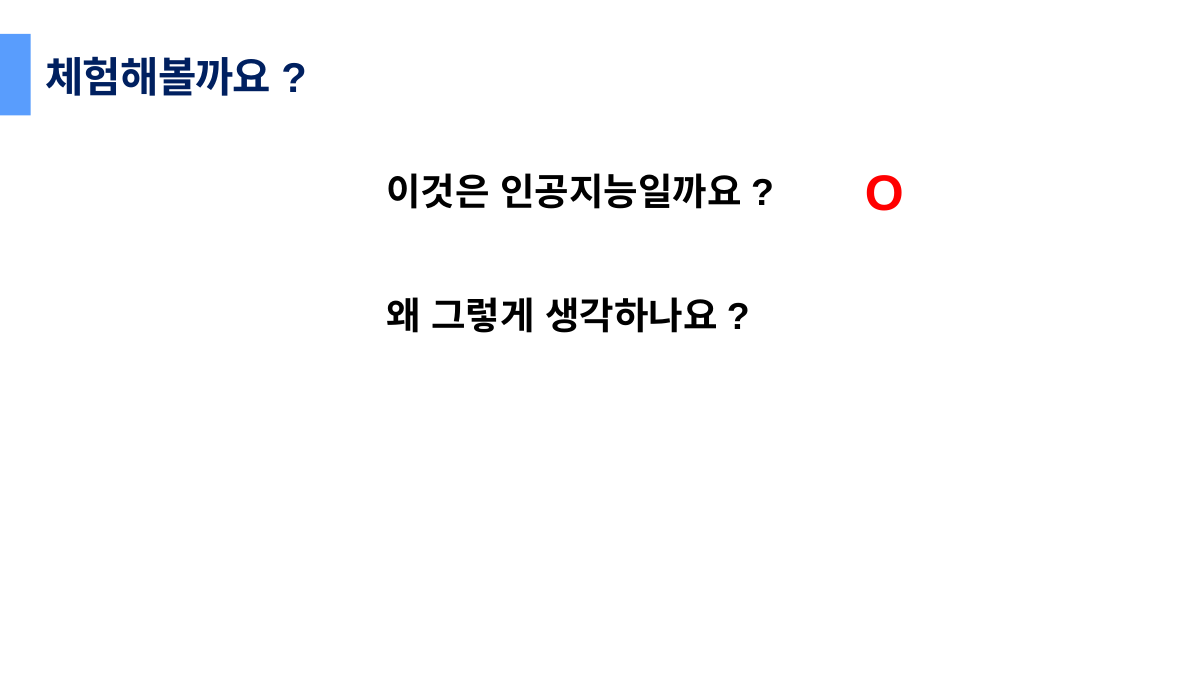

체험해볼까요?
O
이것은 인공지능일까요?
왜 그렇게 생각하나요?